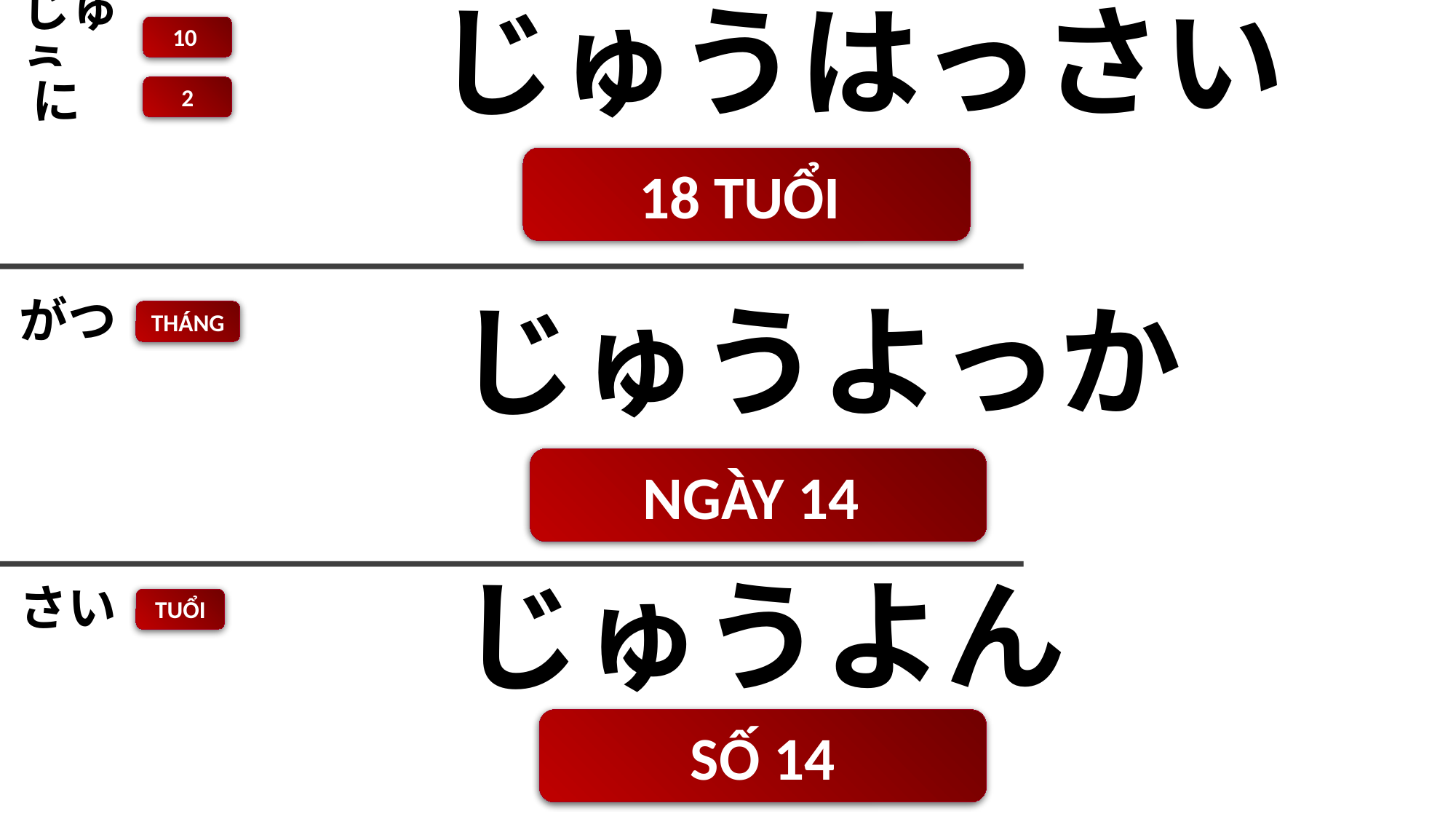

じゅう
10
じゅうはっさい
に
2
18 TUỔI

がつ
THÁNG
じゅうよっか
NGÀY 14

さい
じゅうよん
TUỔI
SỐ 14